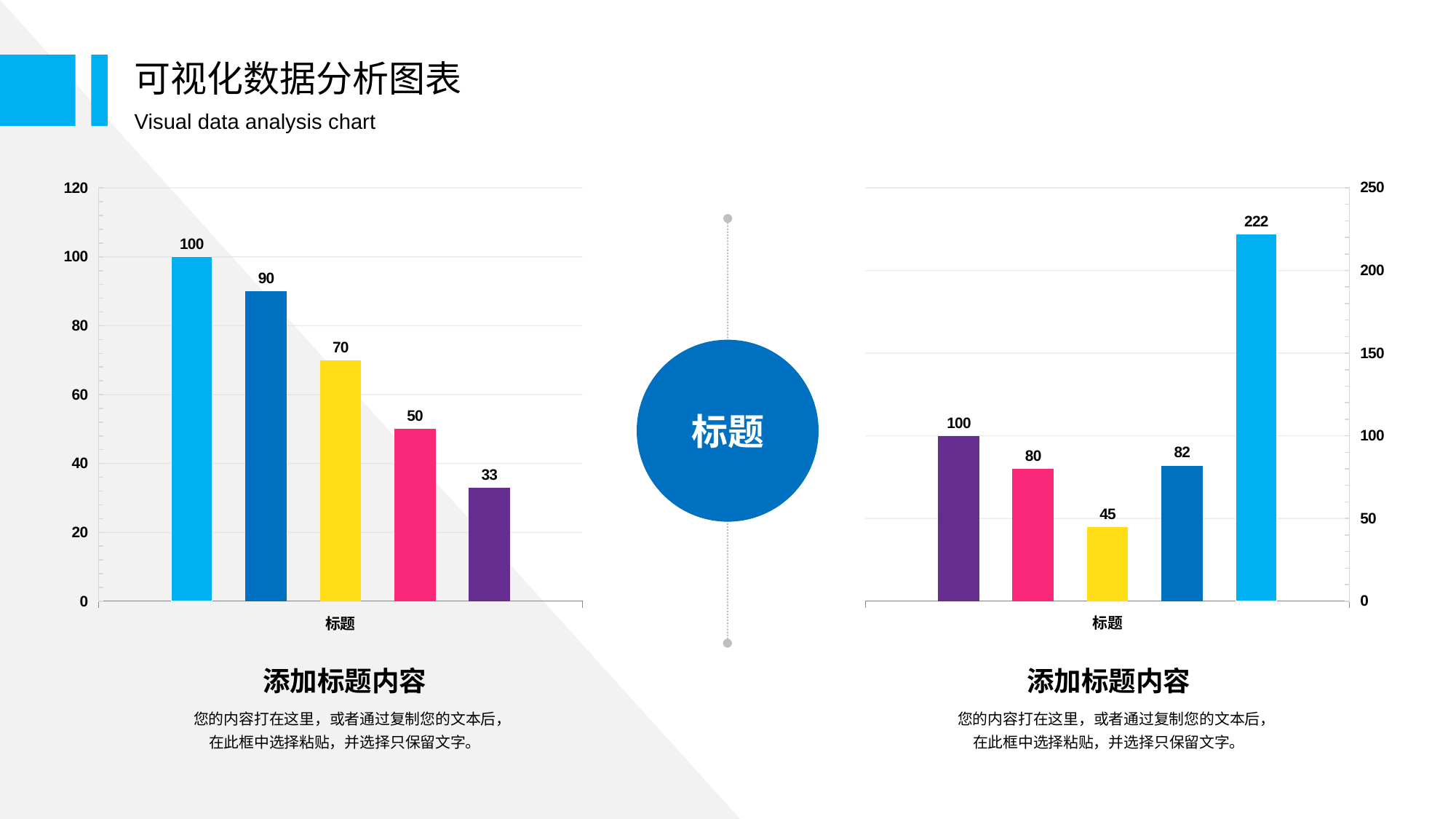

可视化数据分析图表

Visual data analysis chart

### Chart

| Category | Series 1 | Series 2 | Series 3 | Series 32 | Series 322 |
|---|---|---|---|---|---|
| 标题 | 222.0 | 82.0 | 45.0 | 80.0 | 100.0 |

### Chart

| Category | Series 1 | Series 2 | Series 3 | Series 32 | Series 322 |
|---|---|---|---|---|---|
| 标题 | 100.0 | 90.0 | 70.0 | 50.0 | 33.0 |
标题
添加标题内容
您的内容打在这里，或者通过复制您的文本后，在此框中选择粘贴，并选择只保留文字。
添加标题内容
您的内容打在这里，或者通过复制您的文本后，在此框中选择粘贴，并选择只保留文字。